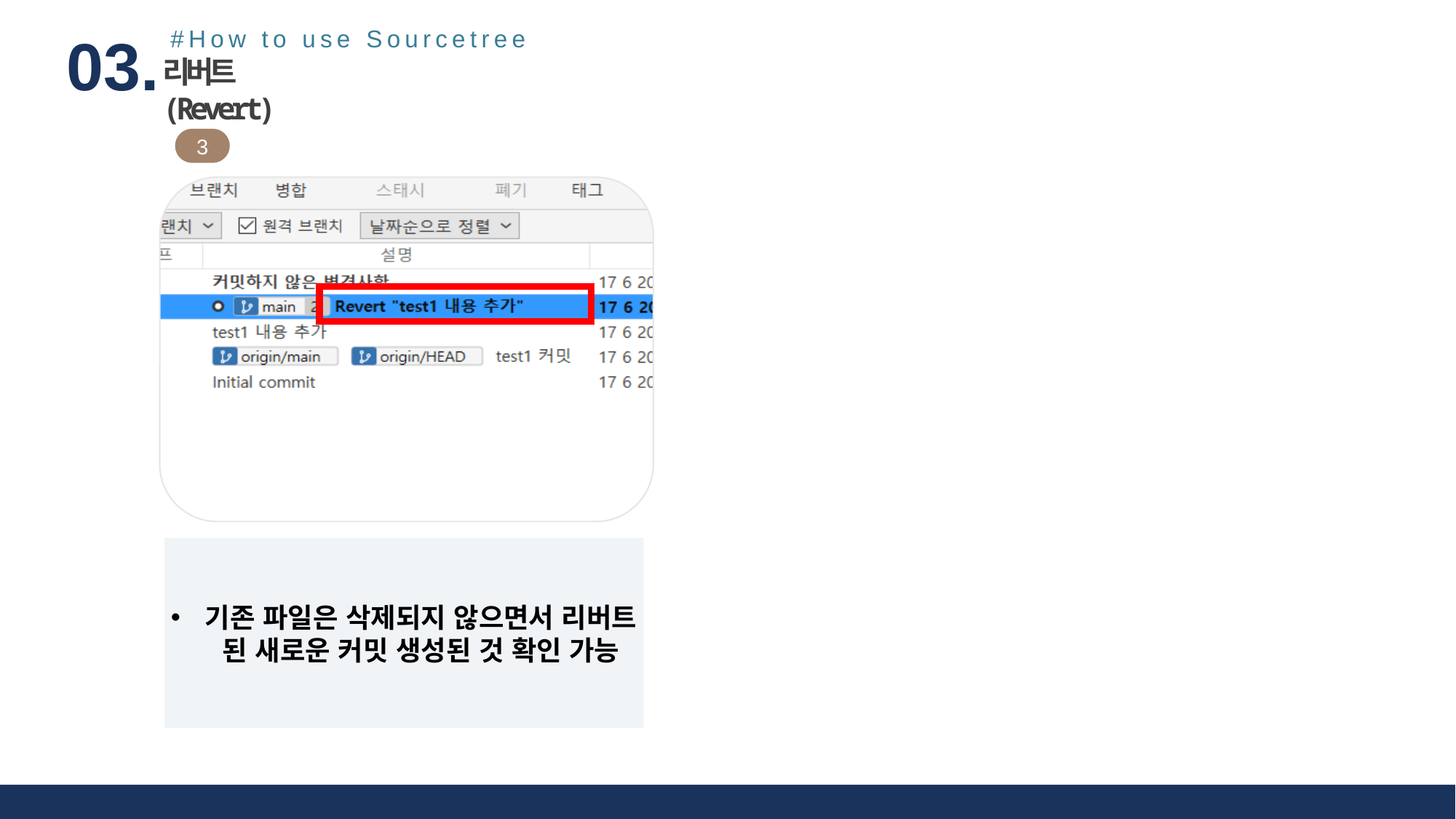

#How to use Sourcetree
03.
리버트(Revert)
3

기존 파일은 삭제되지 않으면서 리버트 된 새로운 커밋 생성된 것 확인 가능